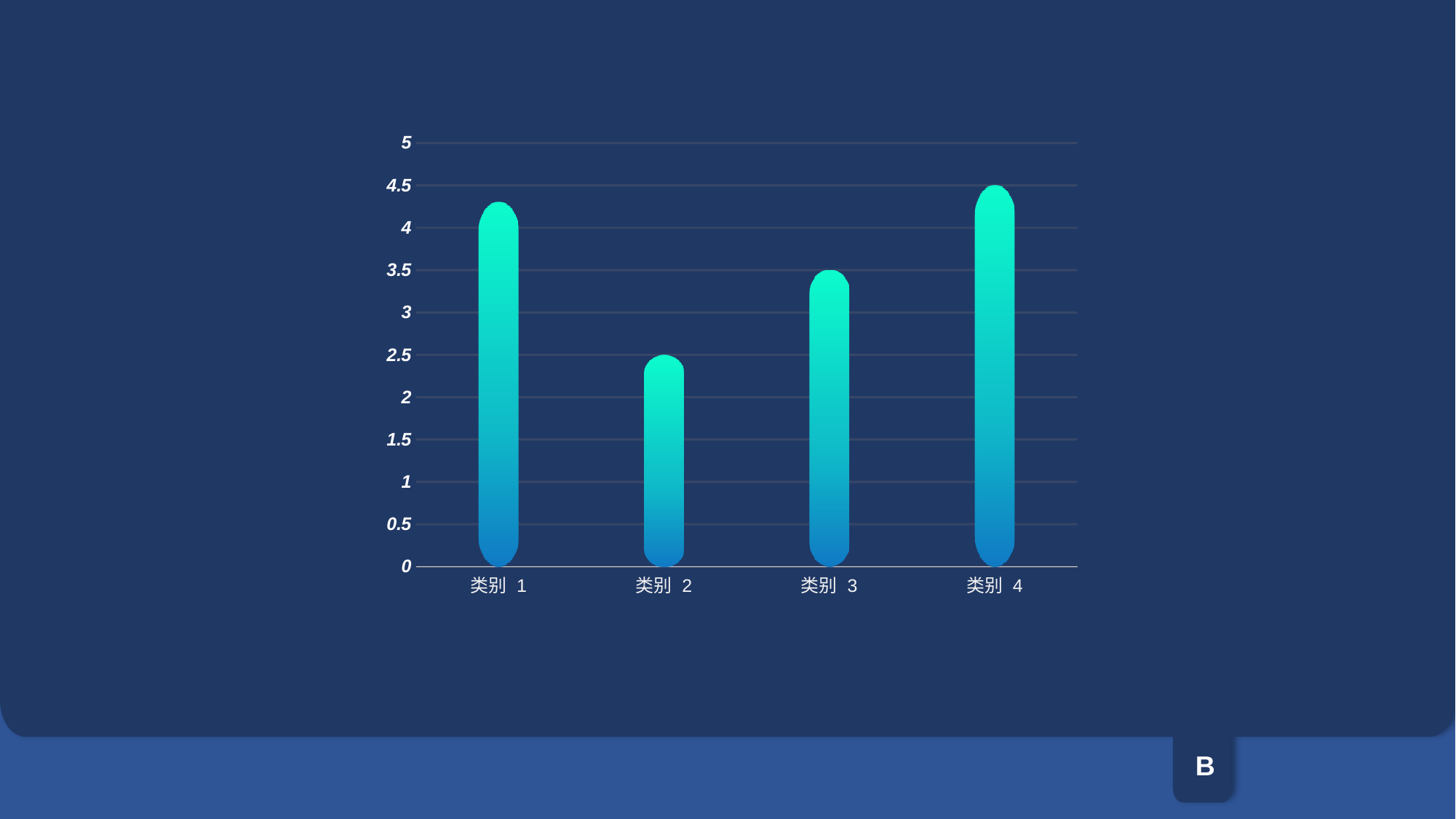

### Chart

| Category | 系列 1 |
|---|---|
| 类别 1 | 4.3 |
| 类别 2 | 2.5 |
| 类别 3 | 3.5 |
| 类别 4 | 4.5 |
B